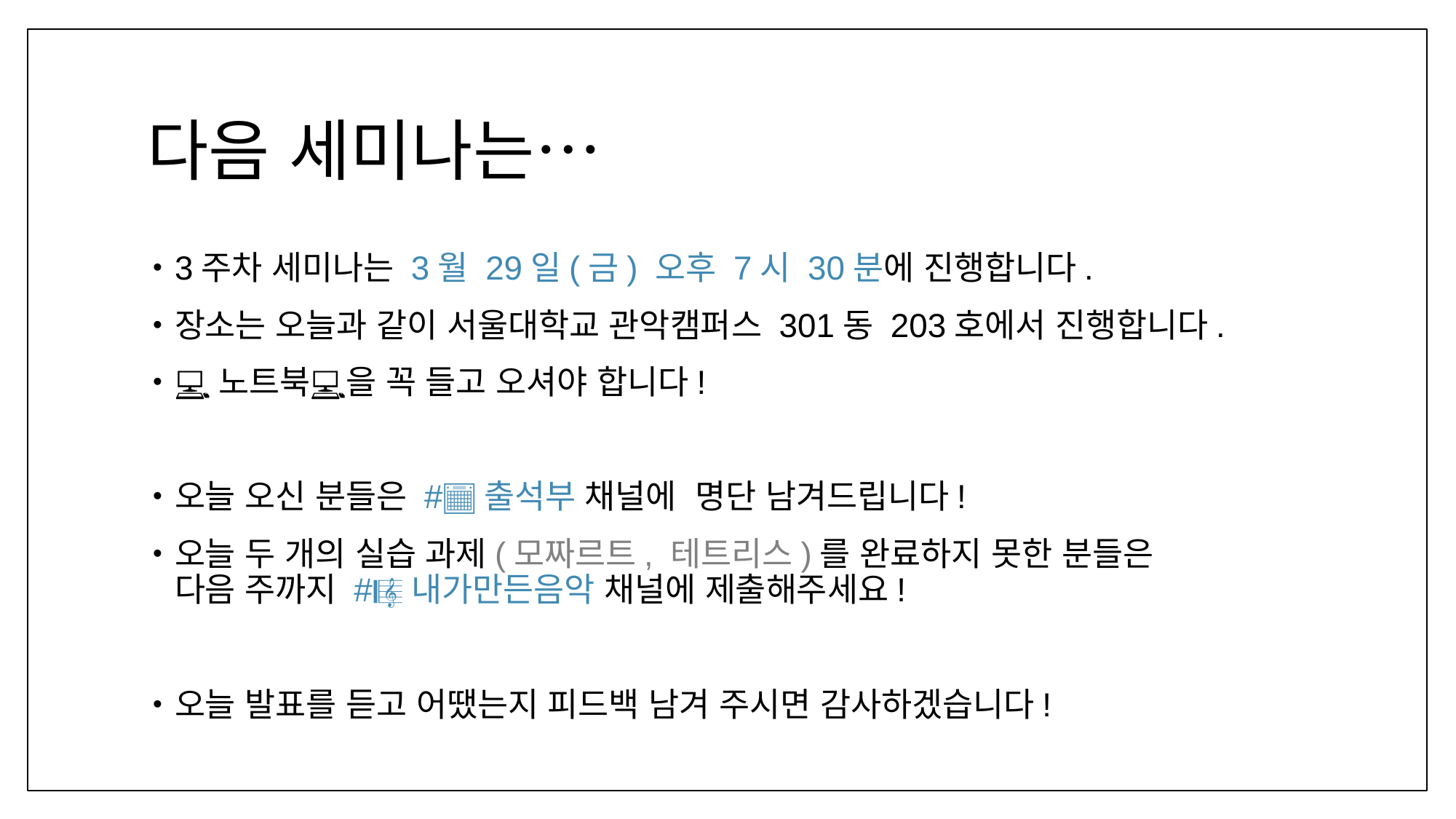

# 다음 세미나는…
3주차 세미나는 3월 29일(금) 오후 7시 30분에 진행합니다.
장소는 오늘과 같이 서울대학교 관악캠퍼스 301동 203호에서 진행합니다.
💻노트북💻을 꼭 들고 오셔야 합니다!

오늘 오신 분들은 #📅출석부 채널에  명단 남겨드립니다!
오늘 두 개의 실습 과제(모짜르트, 테트리스)를 완료하지 못한 분들은
다음 주까지 #🎼내가만든음악 채널에 제출해주세요!

오늘 발표를 듣고 어땠는지 피드백 남겨 주시면 감사하겠습니다!